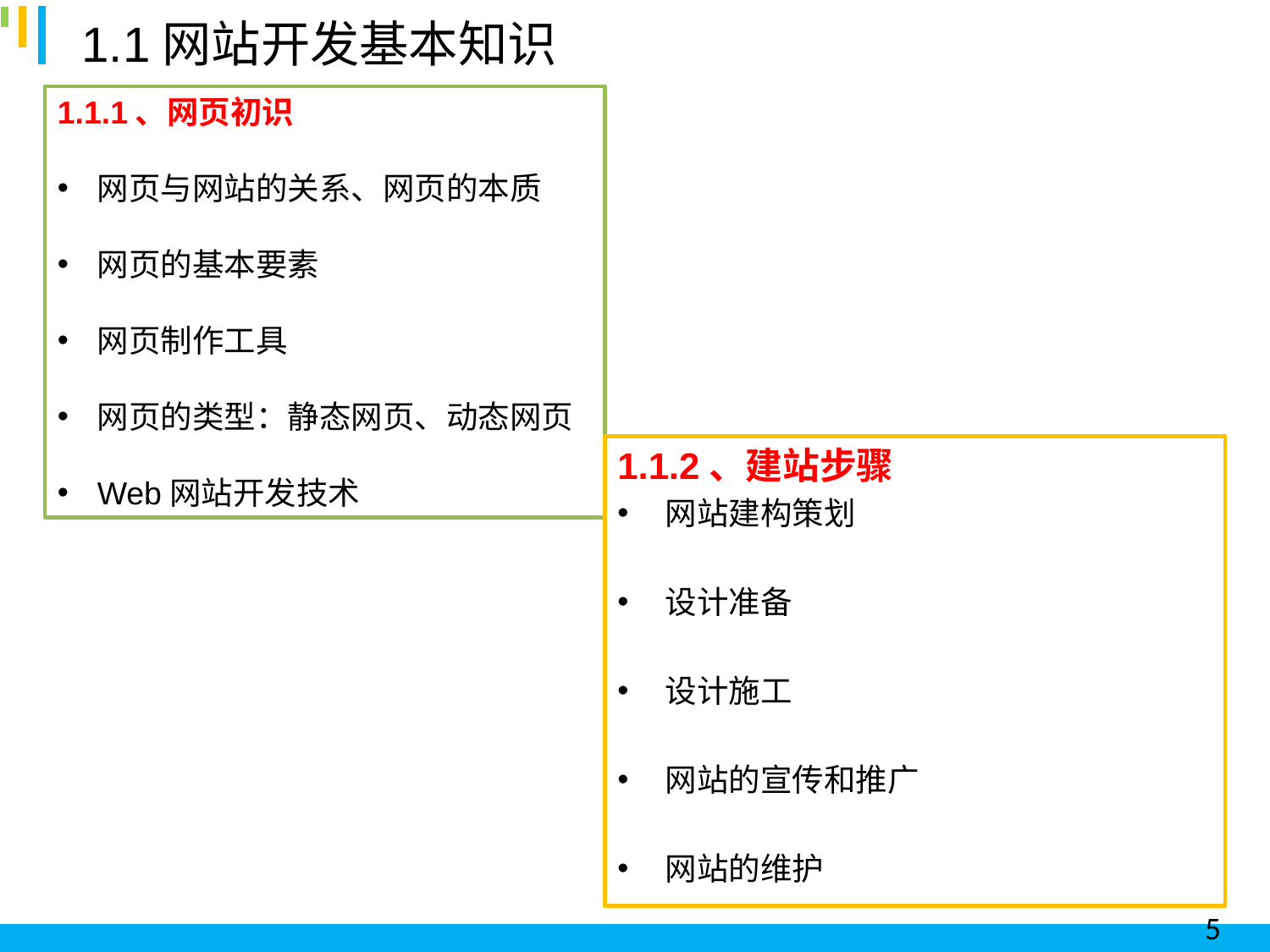

1.1网站开发基本知识
1.1.1、网页初识

网页与网站的关系、网页的本质

网页的基本要素

网页制作工具

网页的类型：静态网页、动态网页

Web网站开发技术
1.1.2、建站步骤
网站建构策划

设计准备

设计施工

网站的宣传和推广

网站的维护
5